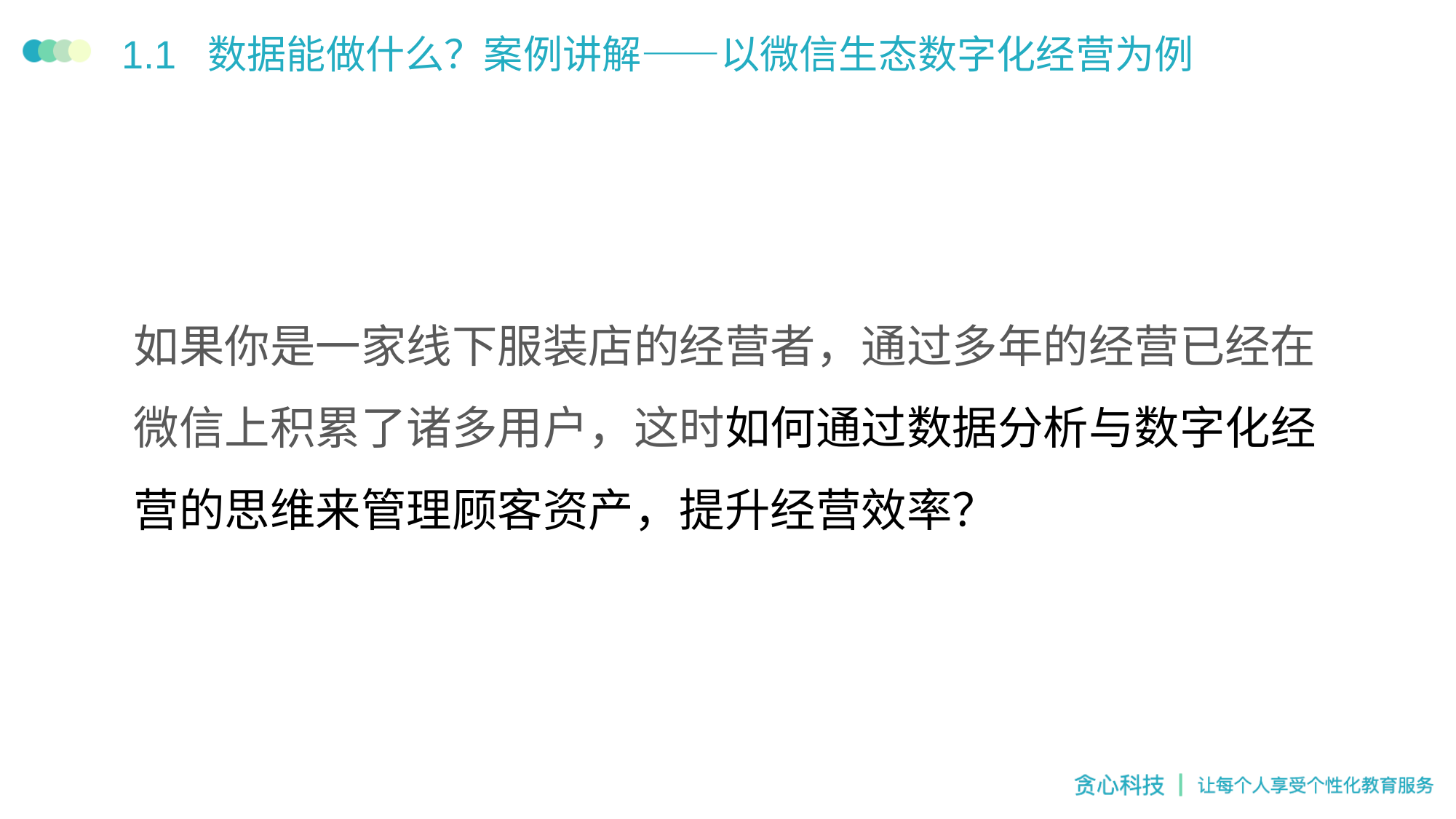

1.1  数据能做什么？案例讲解——以微信生态数字化经营为例
如果你是一家线下服装店的经营者，通过多年的经营已经在微信上积累了诸多用户，这时如何通过数据分析与数字化经营的思维来管理顾客资产，提升经营效率？